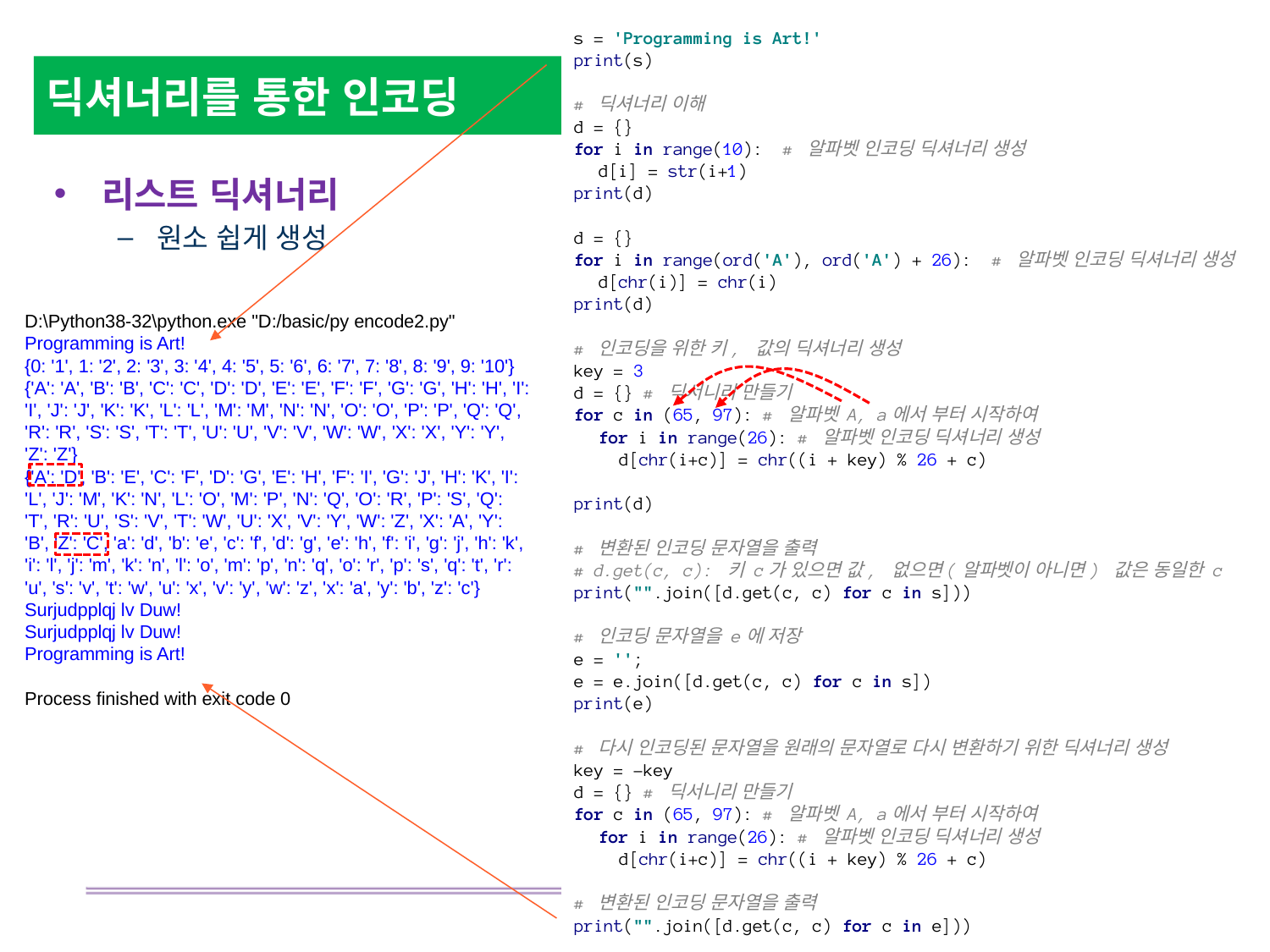

s = 'Programming is Art!'
print(s)
# 딕셔너리 이해
d = {}
for i in range(10):  # 알파벳 인코딩 딕셔너리 생성
    d[i] = str(i+1)
print(d)
d = {}
for i in range(ord('A'), ord('A') + 26):  # 알파벳 인코딩 딕셔너리 생성
    d[chr(i)] = chr(i)
print(d)
# 인코딩을 위한 키, 값의 딕셔너리 생성
key = 3
d = {} # 딕서니리 만들기
for c in (65, 97): # 알파벳 A, a에서 부터 시작하여
    for i in range(26): # 알파벳 인코딩 딕셔너리 생성
        d[chr(i+c)] = chr((i + key) % 26 + c)
print(d)
# 변환된 인코딩 문자열을 출력
# d.get(c, c): 키 c가 있으면 값, 없으면(알파벳이 아니면) 값은 동일한 c
print("".join([d.get(c, c) for c in s]))
# 인코딩 문자열을 e에 저장
e = '';
e = e.join([d.get(c, c) for c in s])
print(e)
# 다시 인코딩된 문자열을 원래의 문자열로 다시 변환하기 위한 딕셔너리 생성
key = -key
d = {} # 딕서니리 만들기
for c in (65, 97): # 알파벳 A, a에서 부터 시작하여
    for i in range(26): # 알파벳 인코딩 딕셔너리 생성
        d[chr(i+c)] = chr((i + key) % 26 + c)
# 변환된 인코딩 문자열을 출력
print("".join([d.get(c, c) for c in e]))
# 딕셔너리를 통한 인코딩
리스트 딕셔너리
원소 쉽게 생성
D:\Python38-32\python.exe "D:/basic/py encode2.py"
Programming is Art!
{0: '1', 1: '2', 2: '3', 3: '4', 4: '5', 5: '6', 6: '7', 7: '8', 8: '9', 9: '10'}
{'A': 'A', 'B': 'B', 'C': 'C', 'D': 'D', 'E': 'E', 'F': 'F', 'G': 'G', 'H': 'H', 'I': 'I', 'J': 'J', 'K': 'K', 'L': 'L', 'M': 'M', 'N': 'N', 'O': 'O', 'P': 'P', 'Q': 'Q', 'R': 'R', 'S': 'S', 'T': 'T', 'U': 'U', 'V': 'V', 'W': 'W', 'X': 'X', 'Y': 'Y', 'Z': 'Z'}
{'A': 'D', 'B': 'E', 'C': 'F', 'D': 'G', 'E': 'H', 'F': 'I', 'G': 'J', 'H': 'K', 'I': 'L', 'J': 'M', 'K': 'N', 'L': 'O', 'M': 'P', 'N': 'Q', 'O': 'R', 'P': 'S', 'Q': 'T', 'R': 'U', 'S': 'V', 'T': 'W', 'U': 'X', 'V': 'Y', 'W': 'Z', 'X': 'A', 'Y': 'B', 'Z': 'C', 'a': 'd', 'b': 'e', 'c': 'f', 'd': 'g', 'e': 'h', 'f': 'i', 'g': 'j', 'h': 'k', 'i': 'l', 'j': 'm', 'k': 'n', 'l': 'o', 'm': 'p', 'n': 'q', 'o': 'r', 'p': 's', 'q': 't', 'r': 'u', 's': 'v', 't': 'w', 'u': 'x', 'v': 'y', 'w': 'z', 'x': 'a', 'y': 'b', 'z': 'c'}
Surjudpplqj lv Duw!
Surjudpplqj lv Duw!
Programming is Art!

Process finished with exit code 0

39